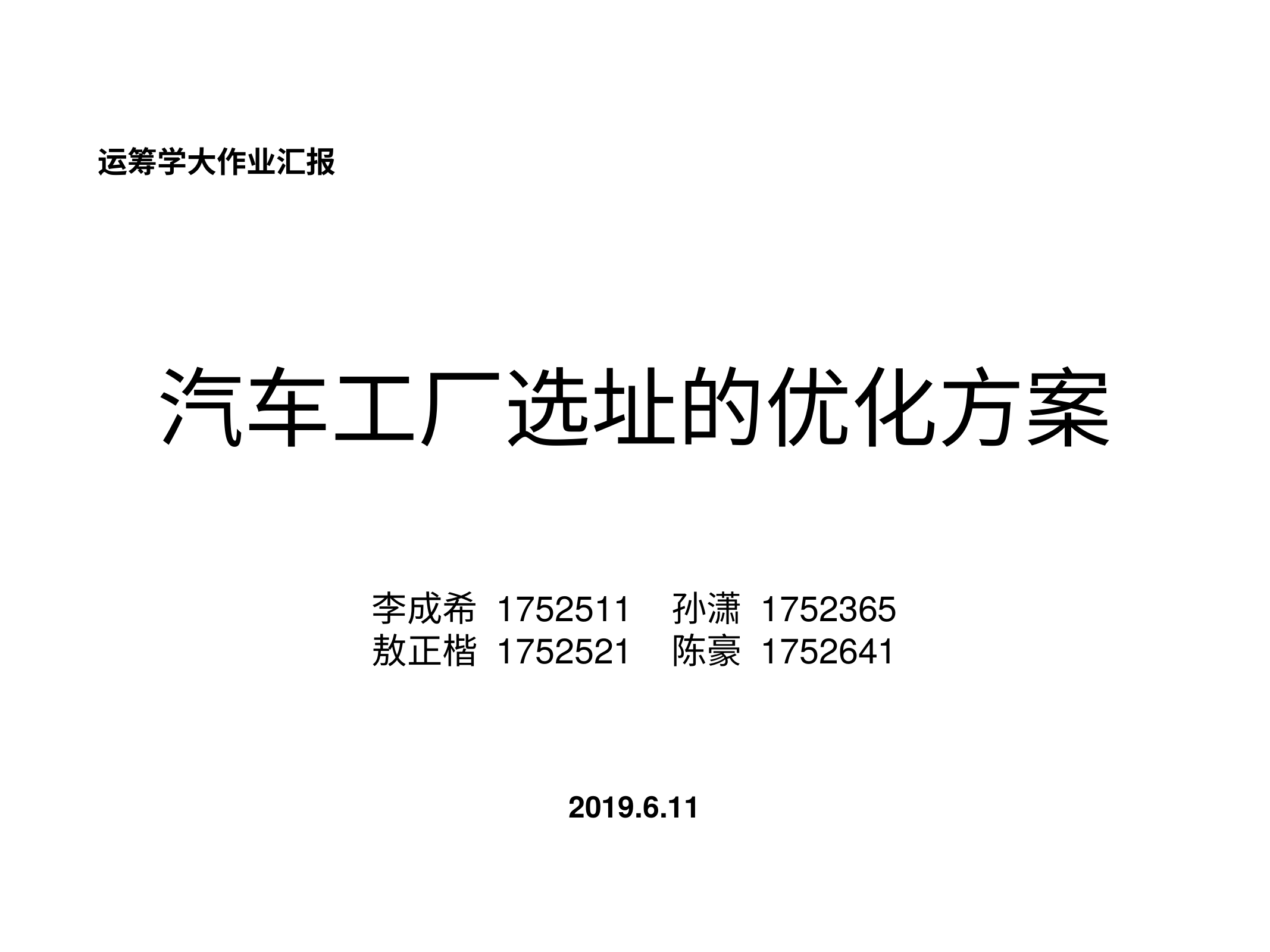

运筹学大作业汇报
# 汽车工厂选址的优化方案
李成希 1752511   孙潇 1752365
敖正楷 1752521   陈豪 1752641
2019.6.11